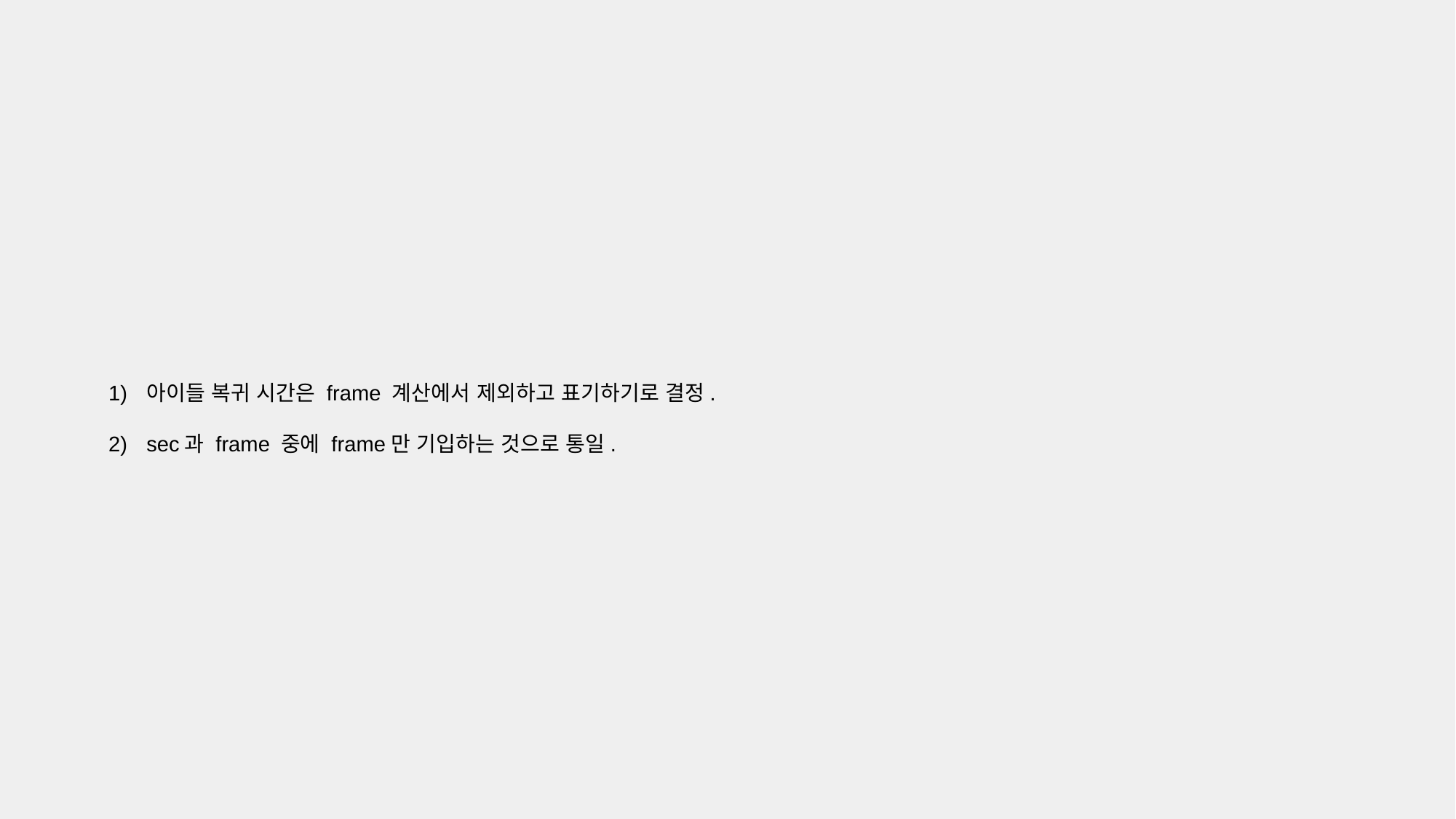

아이들 복귀 시간은 frame 계산에서 제외하고 표기하기로 결정.

sec과 frame 중에 frame만 기입하는 것으로 통일.